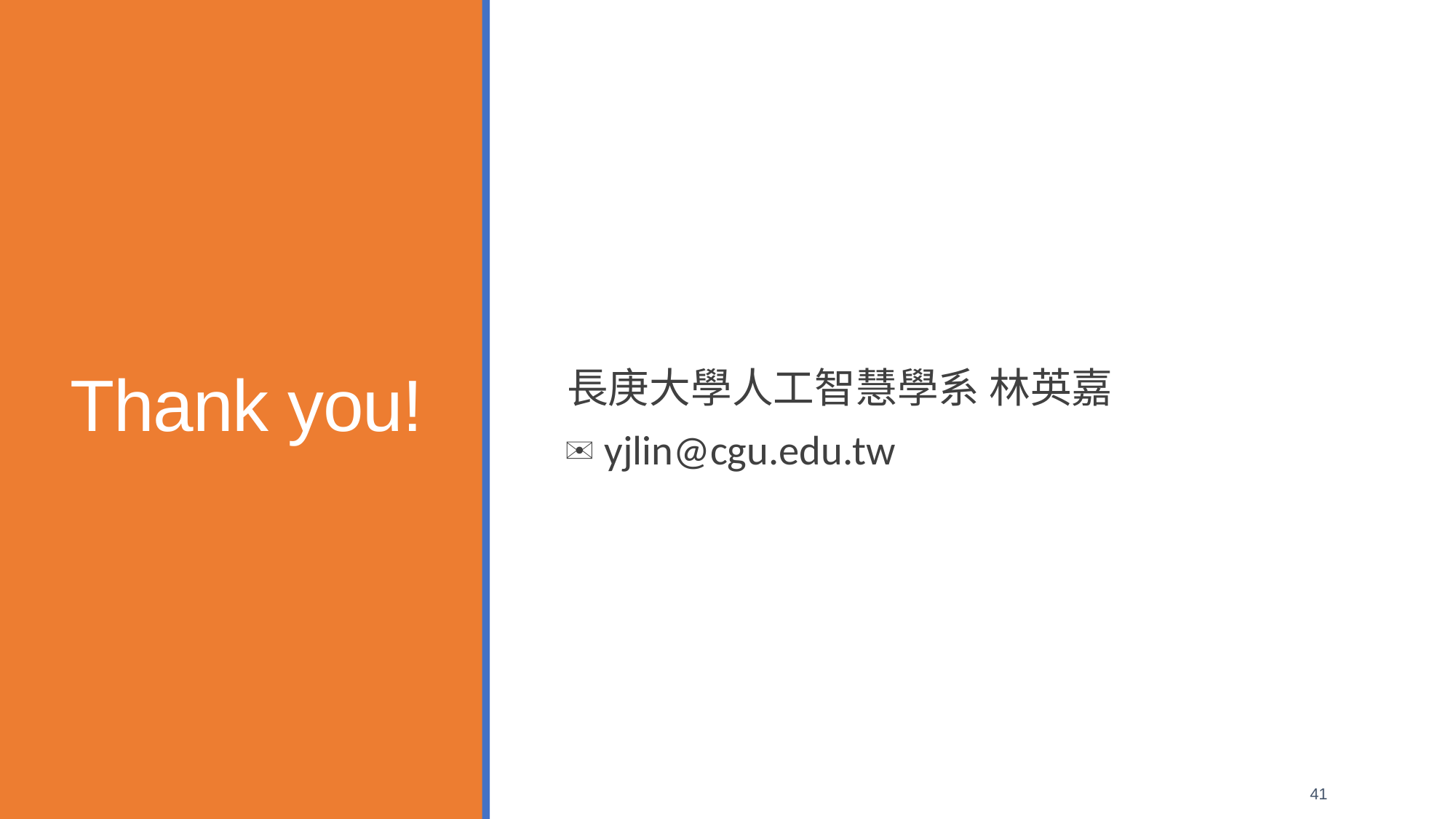

長庚大學人工智慧學系 林英嘉
 ✉️ yjlin@cgu.edu.tw
# Thank you!
41